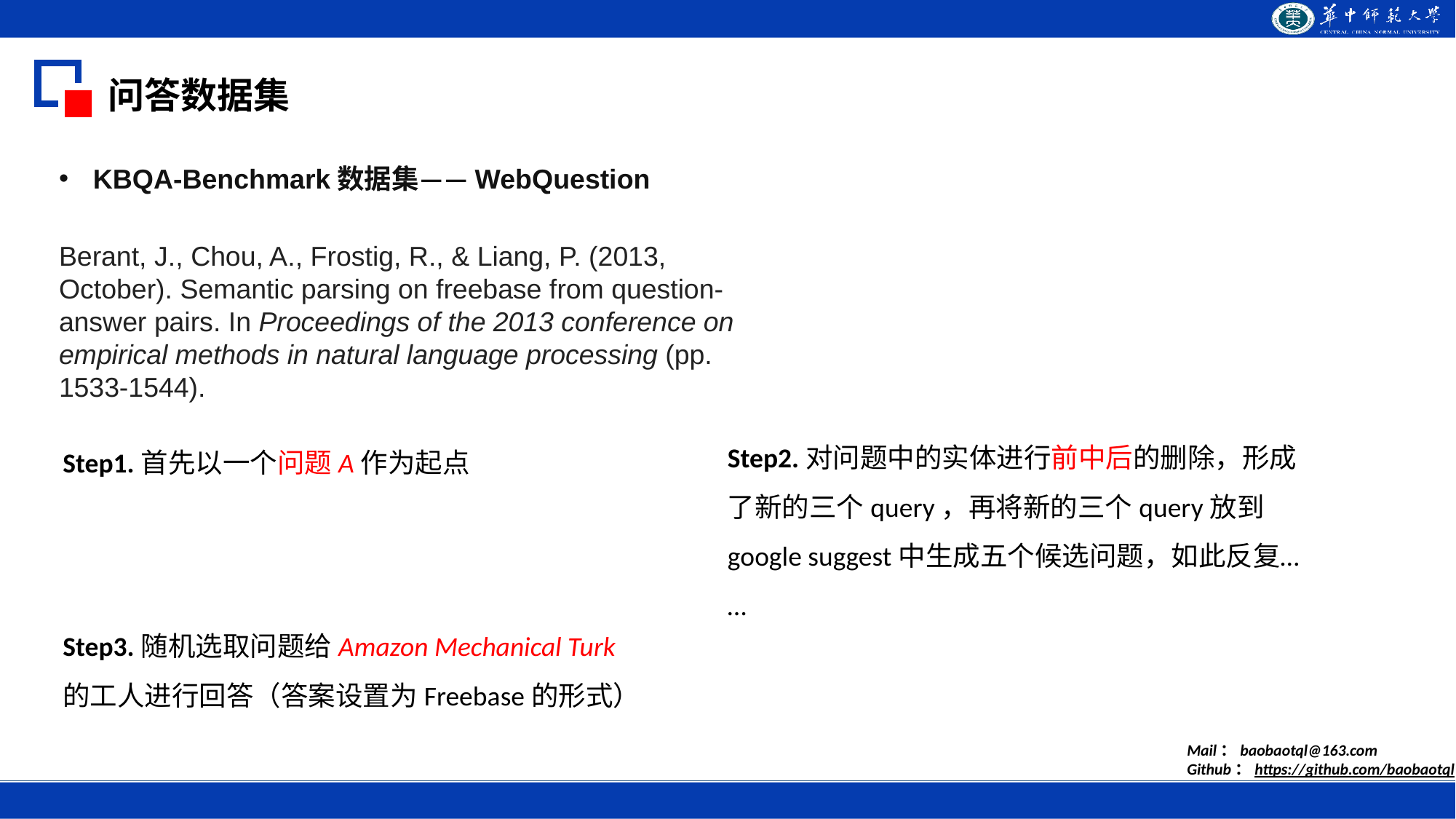

问答数据集
KBQA-Benchmark数据集——WebQuestion
Berant, J., Chou, A., Frostig, R., & Liang, P. (2013, October). Semantic parsing on freebase from question-answer pairs. In Proceedings of the 2013 conference on empirical methods in natural language processing (pp. 1533-1544).
Step2.对问题中的实体进行前中后的删除，形成了新的三个query，再将新的三个query放到google suggest中生成五个候选问题，如此反复……
Step1.首先以一个问题A作为起点
Step3.随机选取问题给Amazon Mechanical Turk的工人进行回答（答案设置为Freebase的形式）